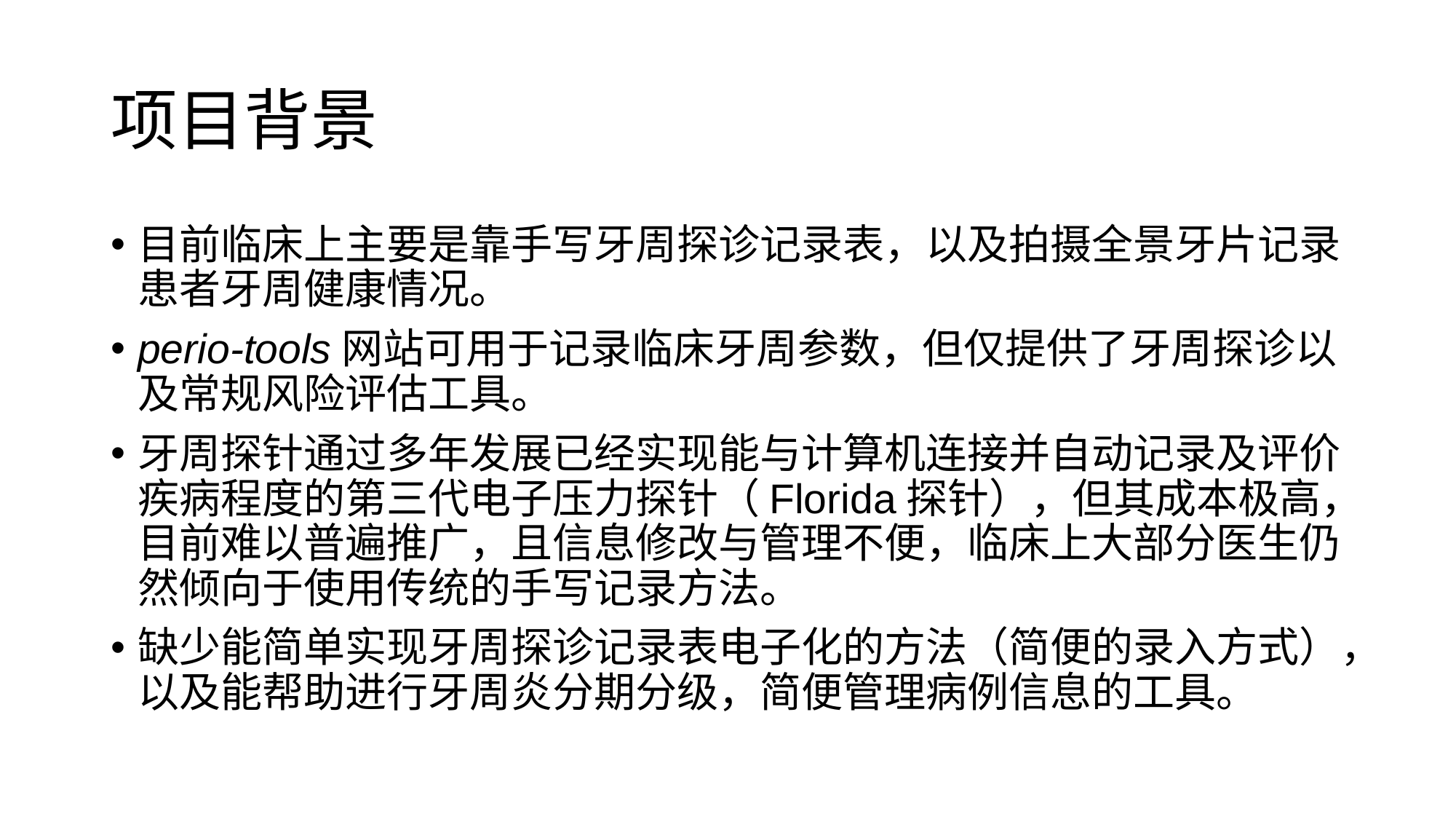

# 项目背景
目前临床上主要是靠手写牙周探诊记录表，以及拍摄全景牙片记录患者牙周健康情况。
perio-tools网站可用于记录临床牙周参数，但仅提供了牙周探诊以及常规风险评估工具。
牙周探针通过多年发展已经实现能与计算机连接并自动记录及评价疾病程度的第三代电子压力探针（Florida探针），但其成本极高，目前难以普遍推广，且信息修改与管理不便，临床上大部分医生仍然倾向于使用传统的手写记录方法。
缺少能简单实现牙周探诊记录表电子化的方法（简便的录入方式），以及能帮助进行牙周炎分期分级，简便管理病例信息的工具。